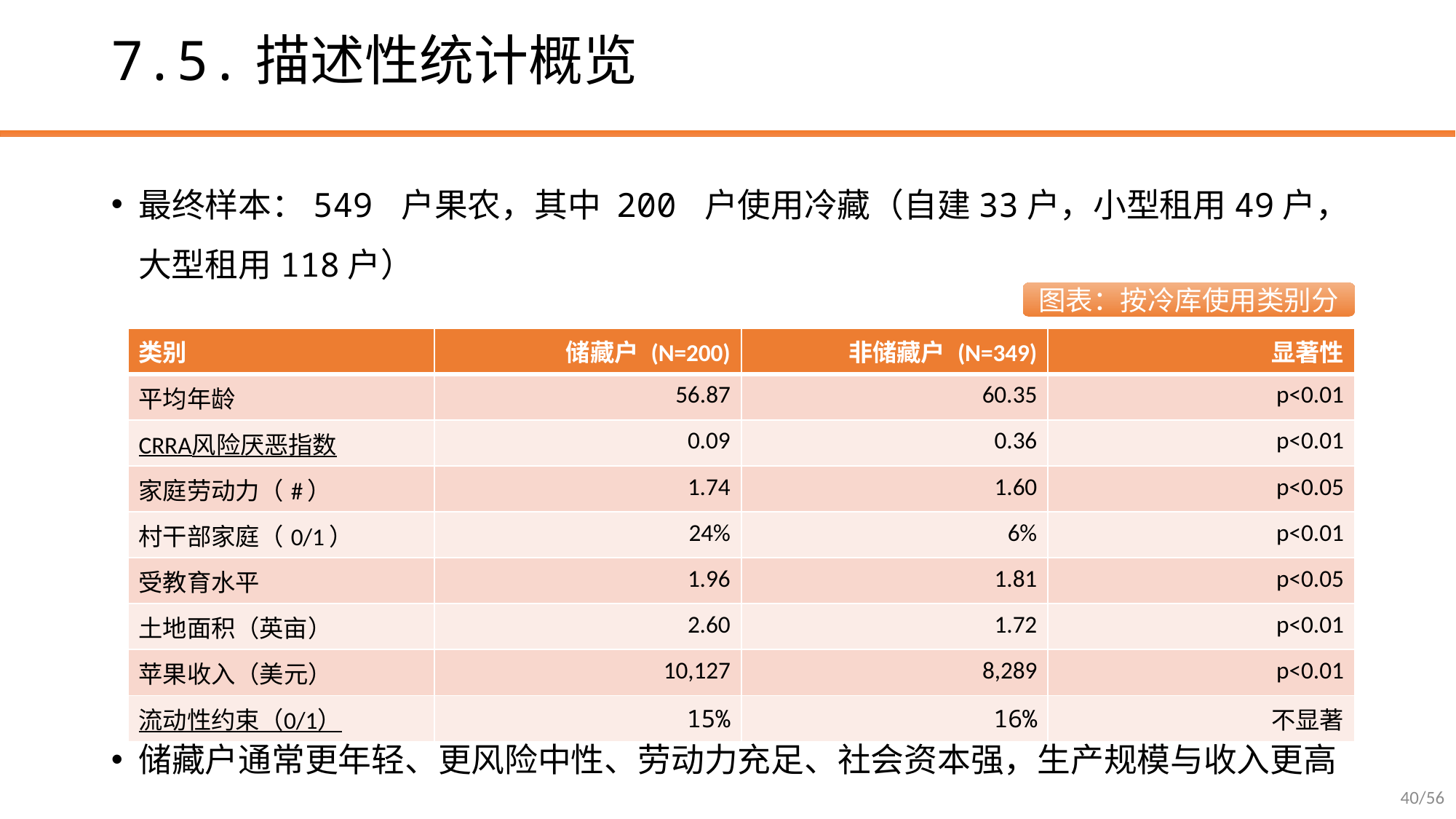

# 7.5.描述性统计概览
最终样本：549 户果农，其中 200 户使用冷藏（自建33户，小型租用49户，大型租用118户）

储藏户通常更年轻、更风险中性、劳动力充足、社会资本强，生产规模与收入更高

图表：按冷库使用类别分
| 类别 | 储藏户 (N=200) | 非储藏户 (N=349) | 显著性 |
| --- | --- | --- | --- |
| 平均年龄 | 56.87 | 60.35 | p<0.01 |
| CRRA风险厌恶指数 | 0.09 | 0.36 | p<0.01 |
| 家庭劳动力（#） | 1.74 | 1.60 | p<0.05 |
| 村干部家庭（0/1） | 24% | 6% | p<0.01 |
| 受教育水平 | 1.96 | 1.81 | p<0.05 |
| 土地面积（英亩） | 2.60 | 1.72 | p<0.01 |
| 苹果收入（美元） | 10,127 | 8,289 | p<0.01 |
| 流动性约束（0/1） | 15% | 16% | 不显著 |